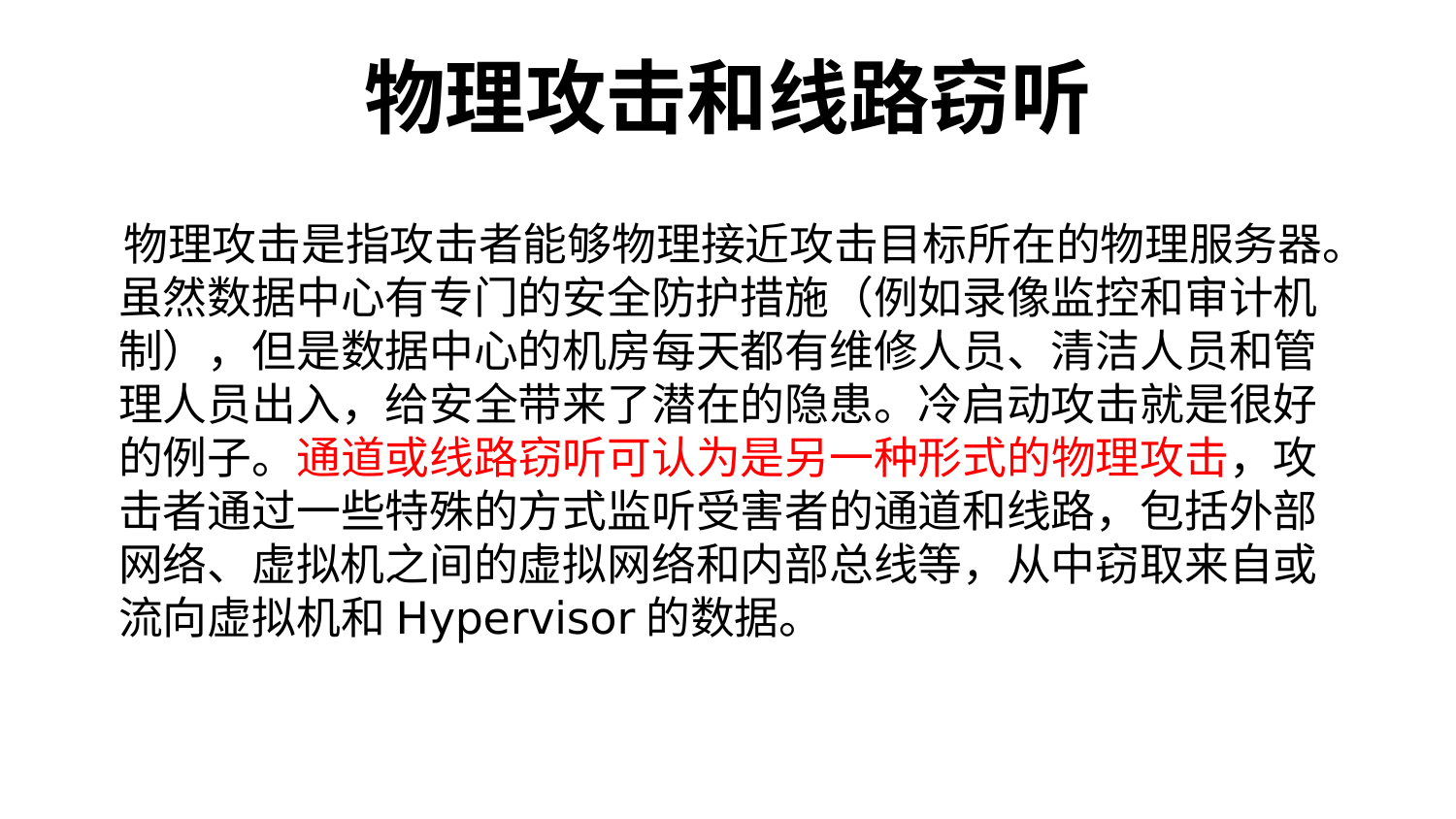

# 物理攻击和线路窃听
物理攻击是指攻击者能够物理接近攻击目标所在的物理服务器。 虽然数据中心有专门的安全防护措施（例如录像监控和审计机 制），但是数据中心的机房每天都有维修人员、清洁人员和管 理人员出入，给安全带来了潜在的隐患。冷启动攻击就是很好 的例子。通道或线路窃听可认为是另一种形式的物理攻击，攻 击者通过一些特殊的方式监听受害者的通道和线路，包括外部 网络、虚拟机之间的虚拟网络和内部总线等，从中窃取来自或 流向虚拟机和Hypervisor的数据。